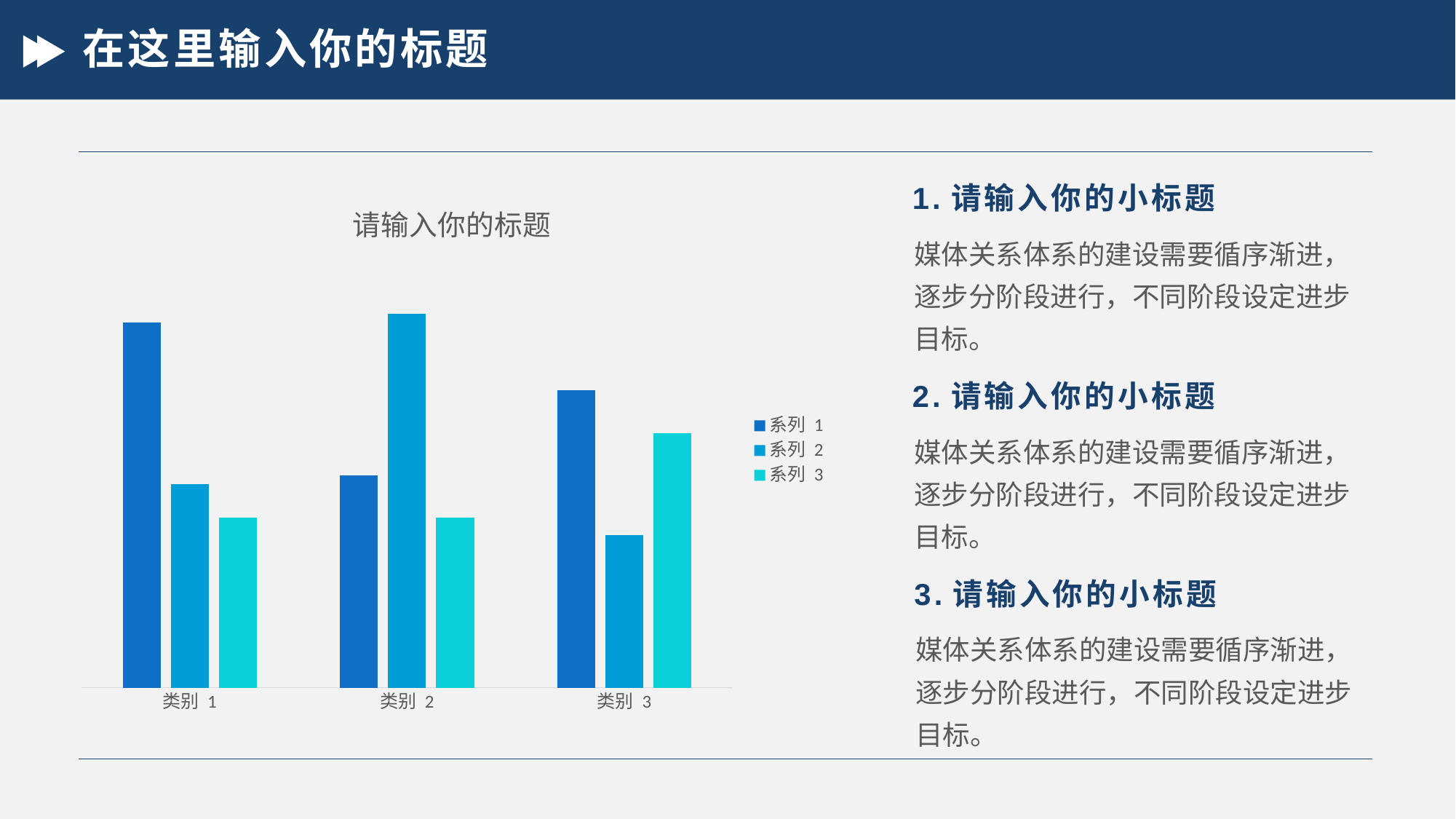

# 在这里输入你的标题

### Chart: 请输入你的标题

| Category | 系列 1 | 系列 2 | 系列 3 |
|---|---|---|---|
| 类别 1 | 4.3 | 2.4 | 2.0 |
| 类别 2 | 2.5 | 4.4 | 2.0 |
| 类别 3 | 3.5 | 1.8 | 3.0 |
1.请输入你的小标题
媒体关系体系的建设需要循序渐进，逐步分阶段进行，不同阶段设定进步目标。
2.请输入你的小标题
媒体关系体系的建设需要循序渐进，逐步分阶段进行，不同阶段设定进步目标。
3.请输入你的小标题
媒体关系体系的建设需要循序渐进，逐步分阶段进行，不同阶段设定进步目标。